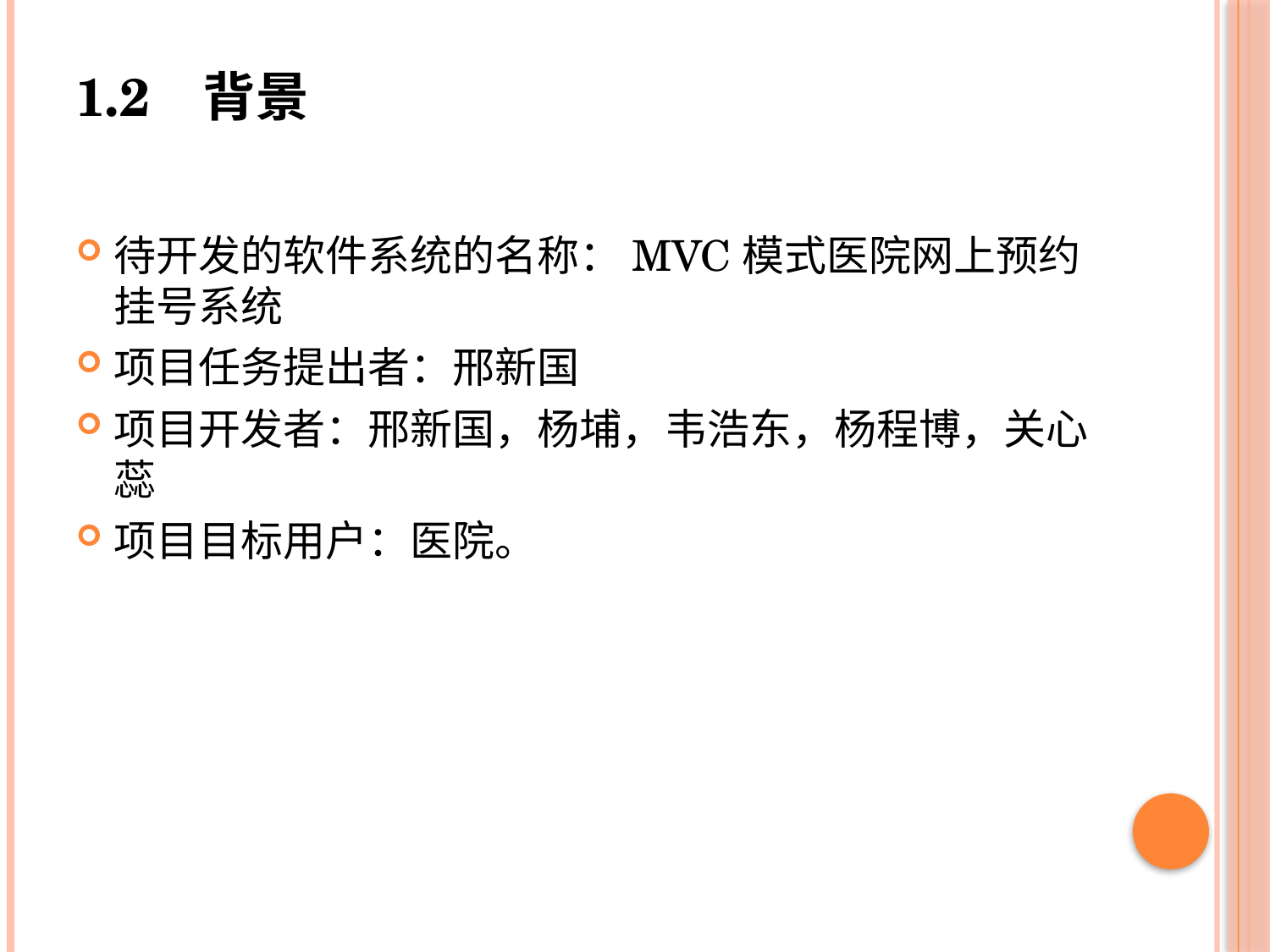

# 1.2	背景
待开发的软件系统的名称：MVC模式医院网上预约挂号系统
项目任务提出者：邢新国
项目开发者：邢新国，杨埔，韦浩东，杨程博，关心蕊
项目目标用户：医院。